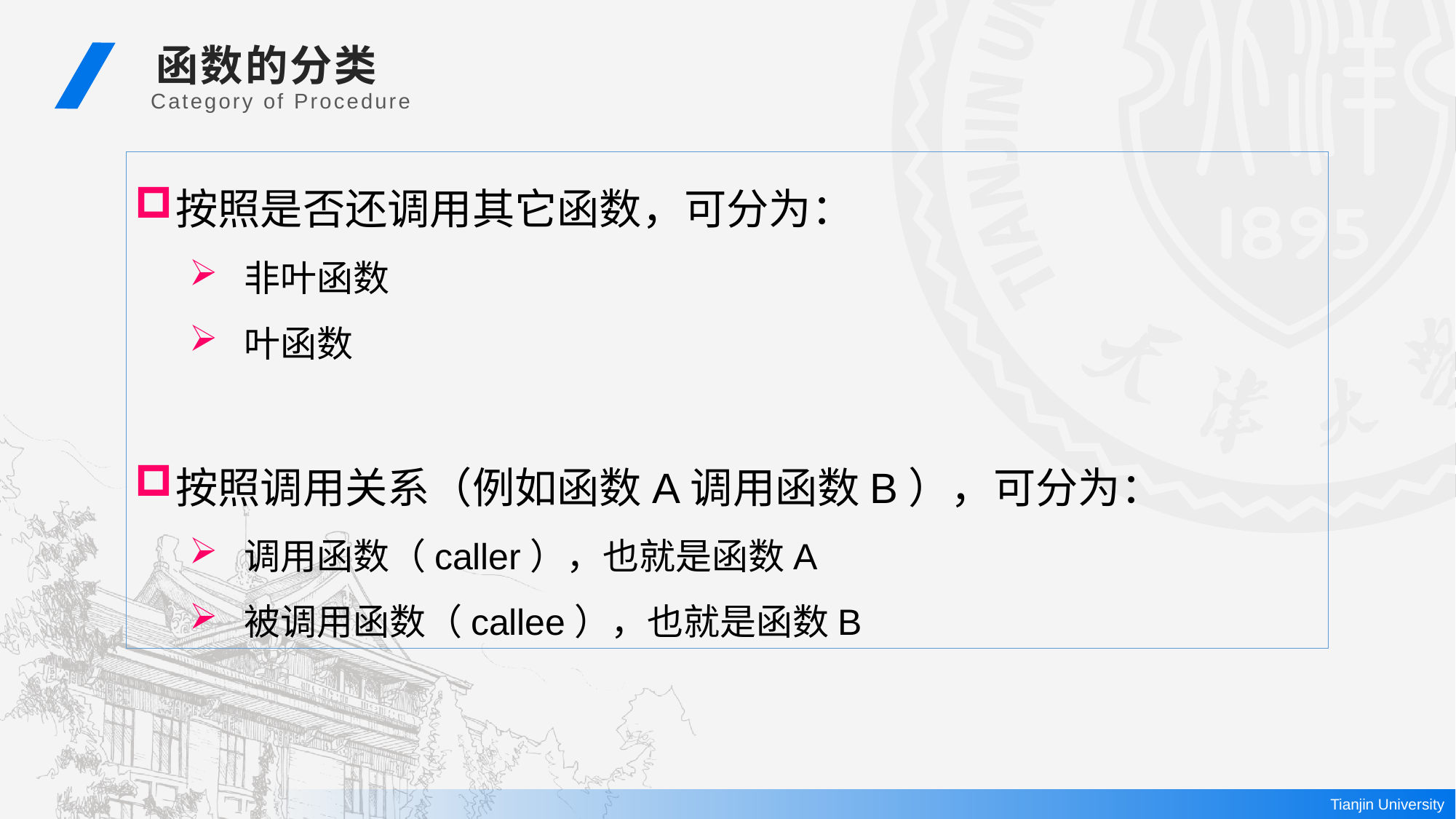

函数的分类
   Category of Procedure
按照是否还调用其它函数，可分为：
非叶函数
叶函数

按照调用关系（例如函数A调用函数B），可分为：
调用函数（caller），也就是函数A
被调用函数（callee），也就是函数B